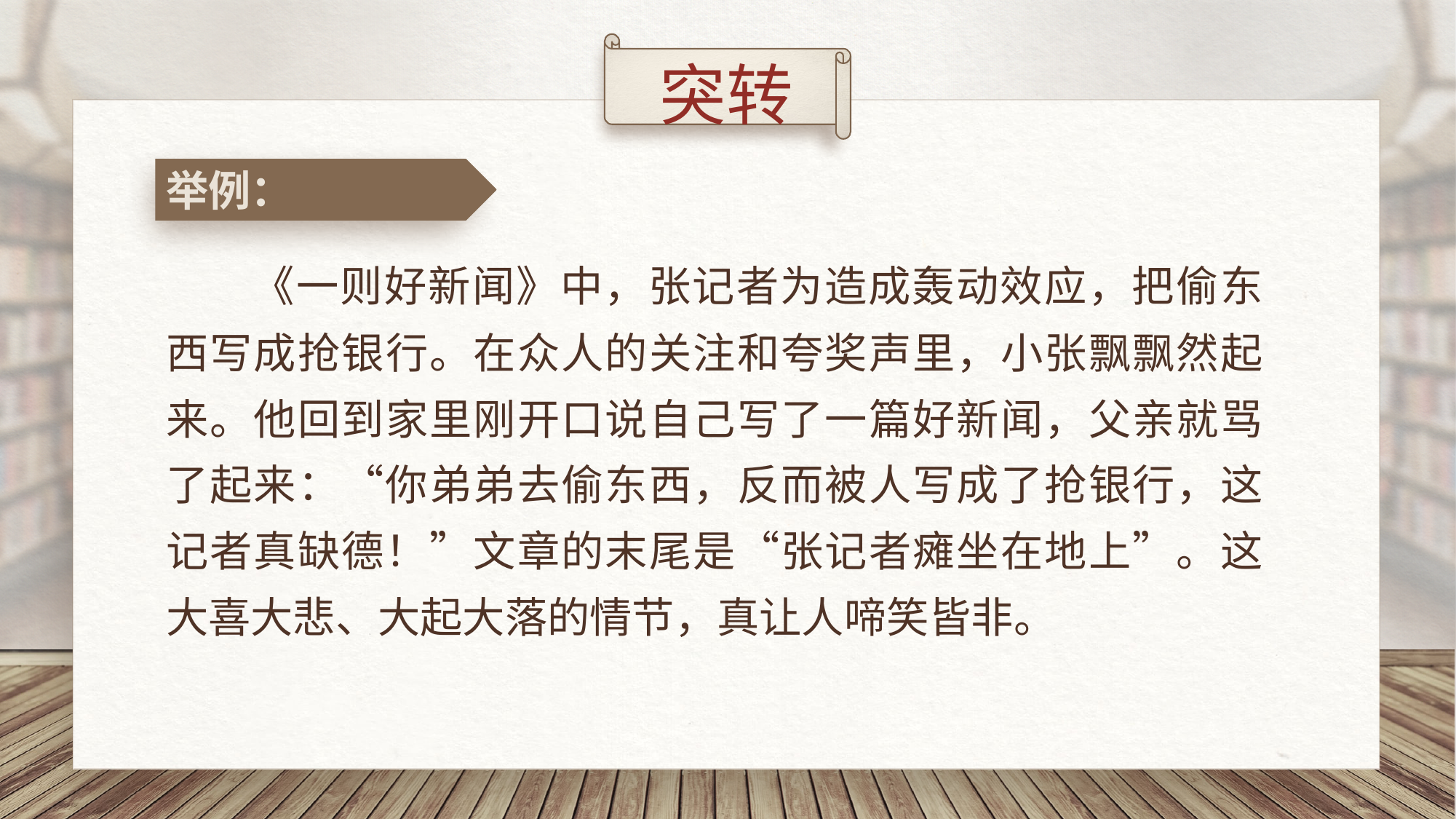

突转

举例：
《一则好新闻》中，张记者为造成轰动效应，把偷东西写成抢银行。在众人的关注和夸奖声里，小张飘飘然起来。他回到家里刚开口说自己写了一篇好新闻，父亲就骂了起来：“你弟弟去偷东西，反而被人写成了抢银行，这记者真缺德！”文章的末尾是“张记者瘫坐在地上”。这大喜大悲、大起大落的情节，真让人啼笑皆非。